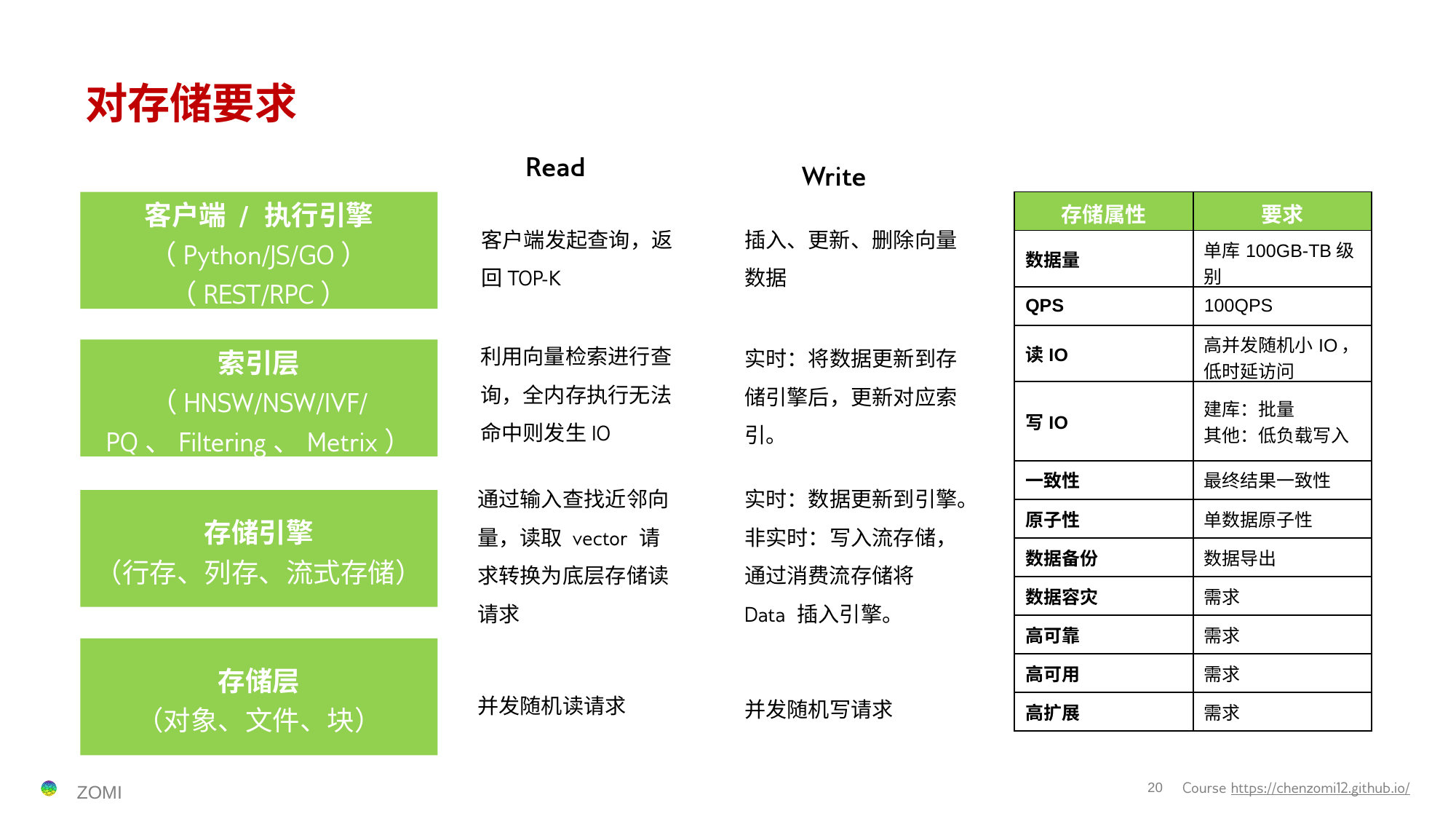

# 对存储要求
Read
Write
客户端 / 执行引擎
（Python/JS/GO）
（REST/RPC）
| 存储属性 | 要求 |
| --- | --- |
| 数据量 | 单库100GB-TB级别 |
| QPS | 100QPS |
| 读IO | 高并发随机小IO，低时延访问 |
| 写IO | 建库：批量 其他：低负载写入 |
| 一致性 | 最终结果一致性 |
| 原子性 | 单数据原子性 |
| 数据备份 | 数据导出 |
| 数据容灾 | 需求 |
| 高可靠 | 需求 |
| 高可用 | 需求 |
| 高扩展 | 需求 |
客户端发起查询，返回TOP-K
插入、更新、删除向量数据
利用向量检索进行查询，全内存执行无法命中则发生IO
实时：将数据更新到存储引擎后，更新对应索引。
索引层
（HNSW/NSW/IVF/PQ、Filtering、Metrix）
通过输入查找近邻向量，读取 vector 请求转换为底层存储读请求
实时：数据更新到引擎。非实时：写入流存储，通过消费流存储将 Data 插入引擎。
存储引擎
（行存、列存、流式存储）
存储层
（对象、文件、块）
并发随机读请求
并发随机写请求